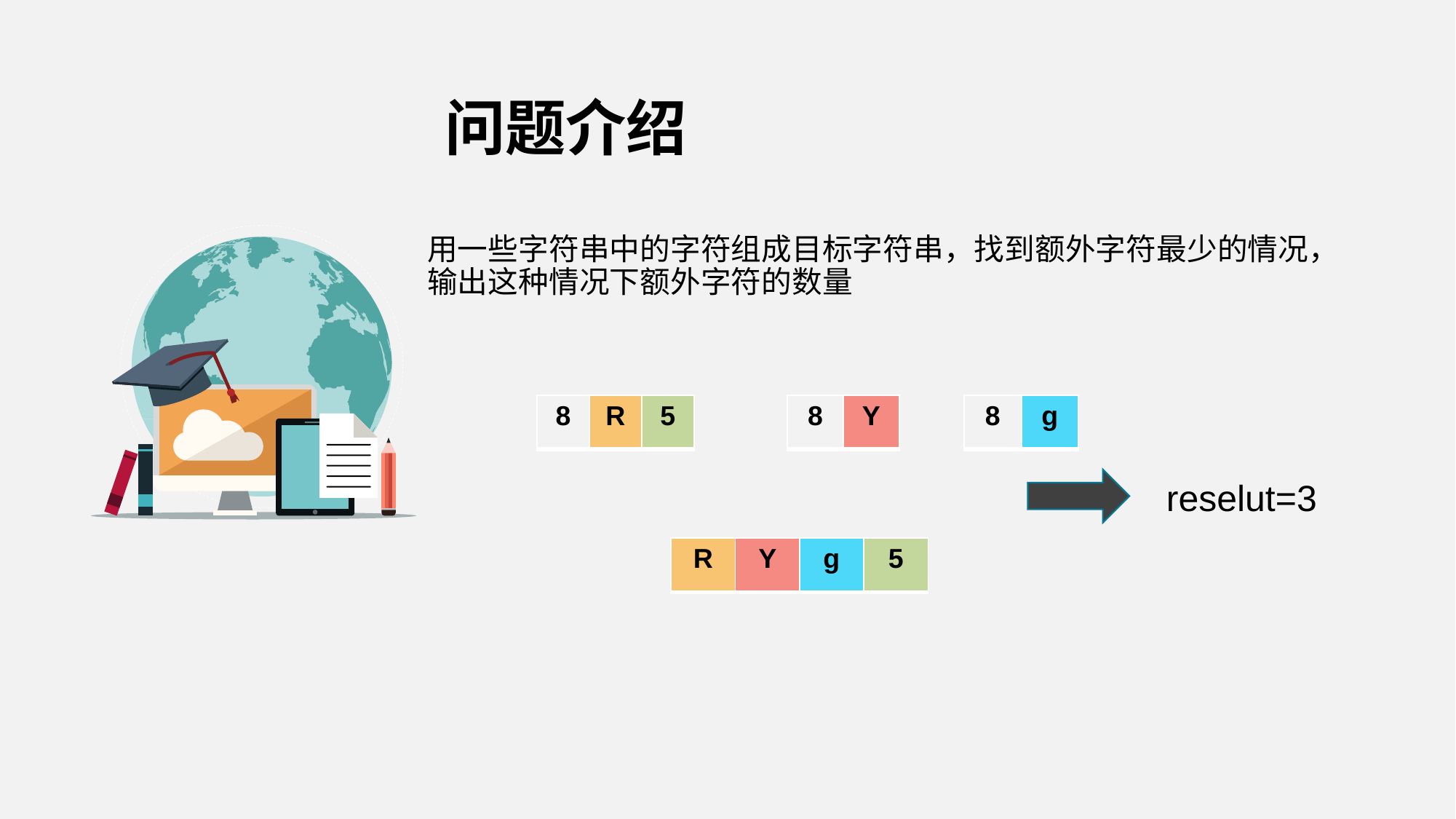

# 问题介绍
用一些字符串中的字符组成目标字符串，找到额外字符最少的情况，输出这种情况下额外字符的数量
| 8 | g |
| --- | --- |
| 8 | R | 5 |
| --- | --- | --- |
| 8 | Y |
| --- | --- |

reselut=3
| R | Y | g | 5 |
| --- | --- | --- | --- |